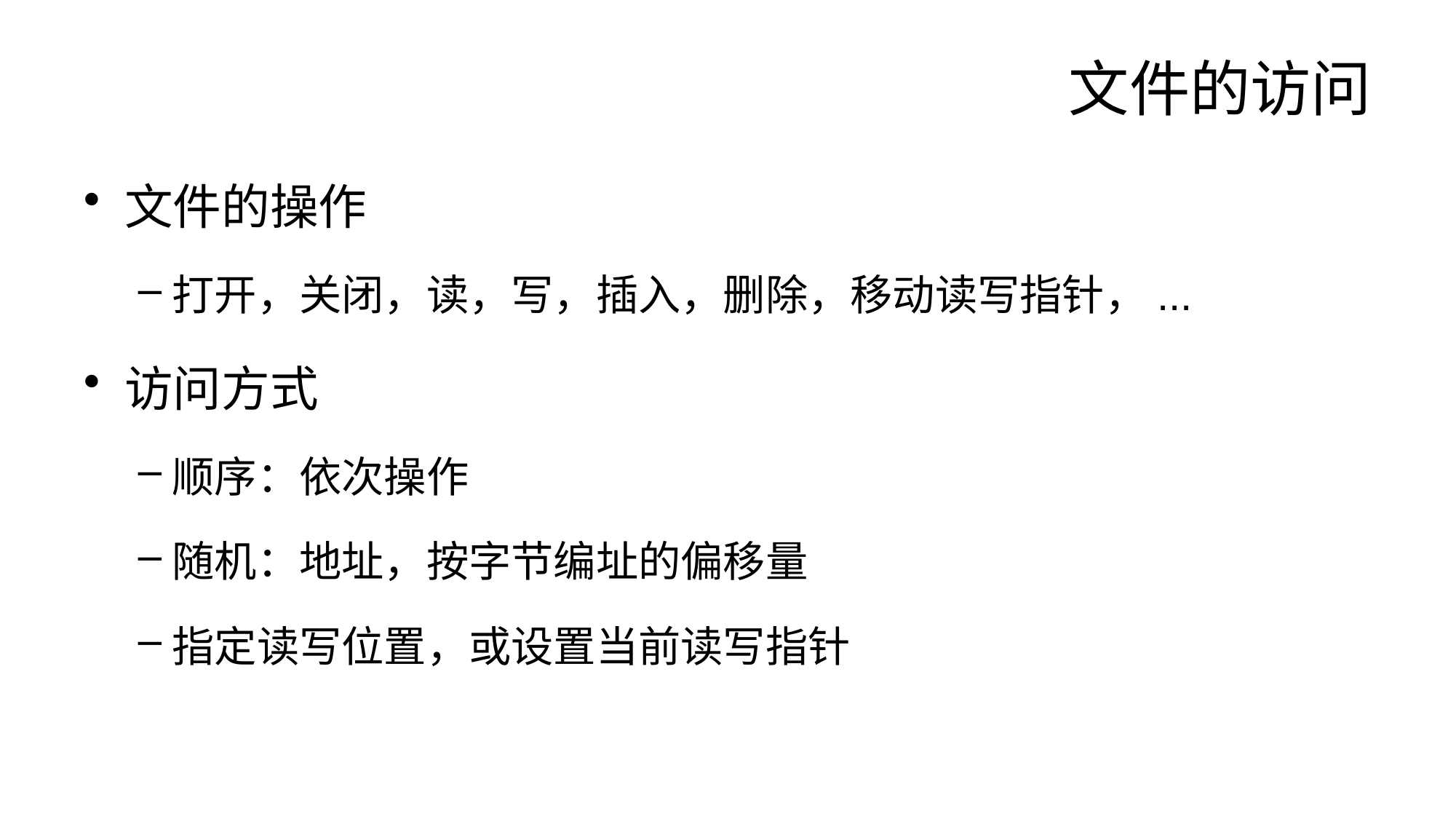

# 文件的访问
文件的操作
打开，关闭，读，写，插入，删除，移动读写指针，...
访问方式
顺序：依次操作
随机：地址，按字节编址的偏移量
指定读写位置，或设置当前读写指针